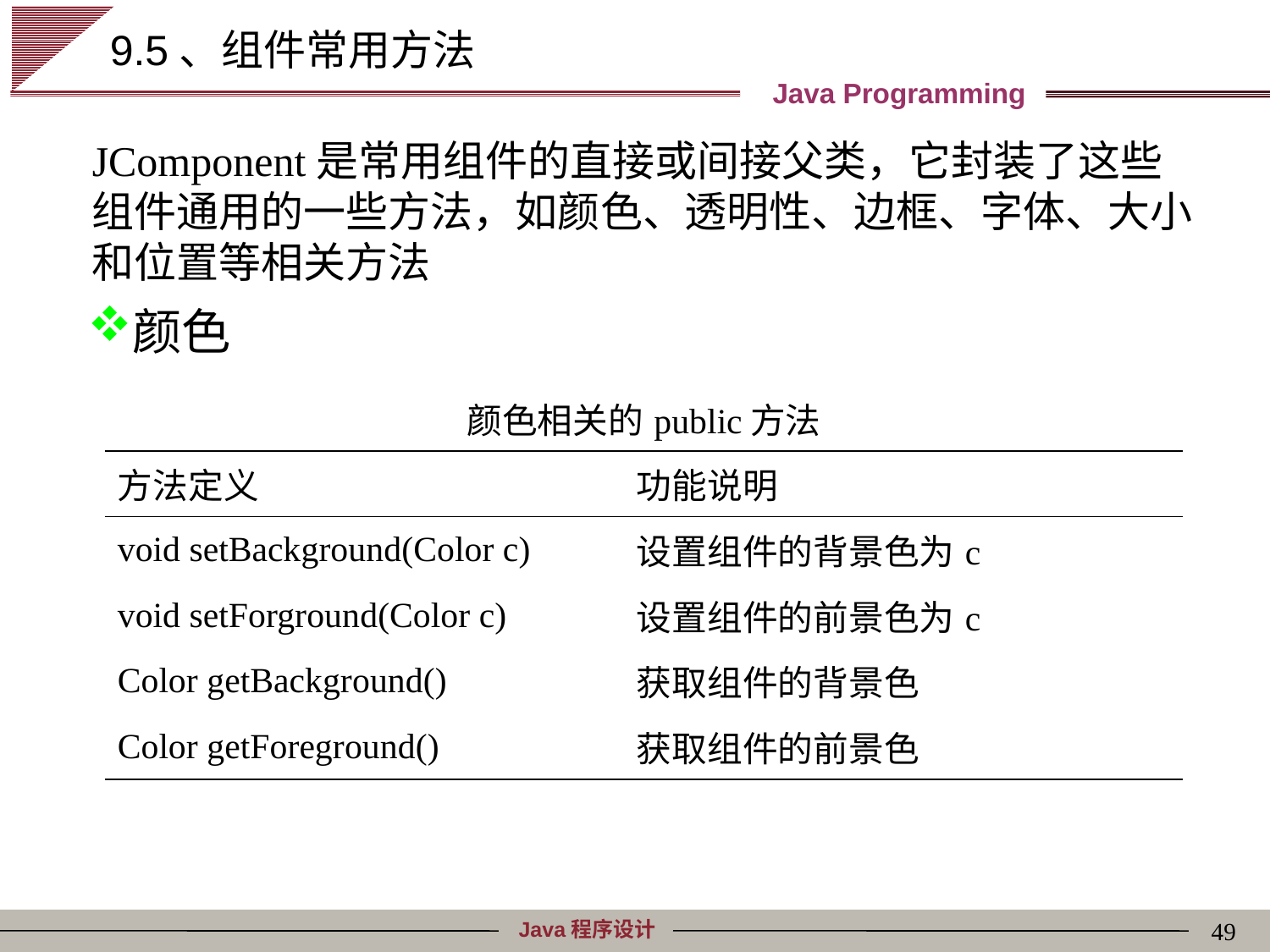

# 9.5、组件常用方法
JComponent是常用组件的直接或间接父类，它封装了这些组件通用的一些方法，如颜色、透明性、边框、字体、大小和位置等相关方法
颜色
| 颜色相关的public方法 |  |
| --- | --- |
| 方法定义 | 功能说明 |
| void setBackground(Color c) | 设置组件的背景色为c |
| void setForground(Color c) | 设置组件的前景色为c |
| Color getBackground() | 获取组件的背景色 |
| Color getForeground() | 获取组件的前景色 |